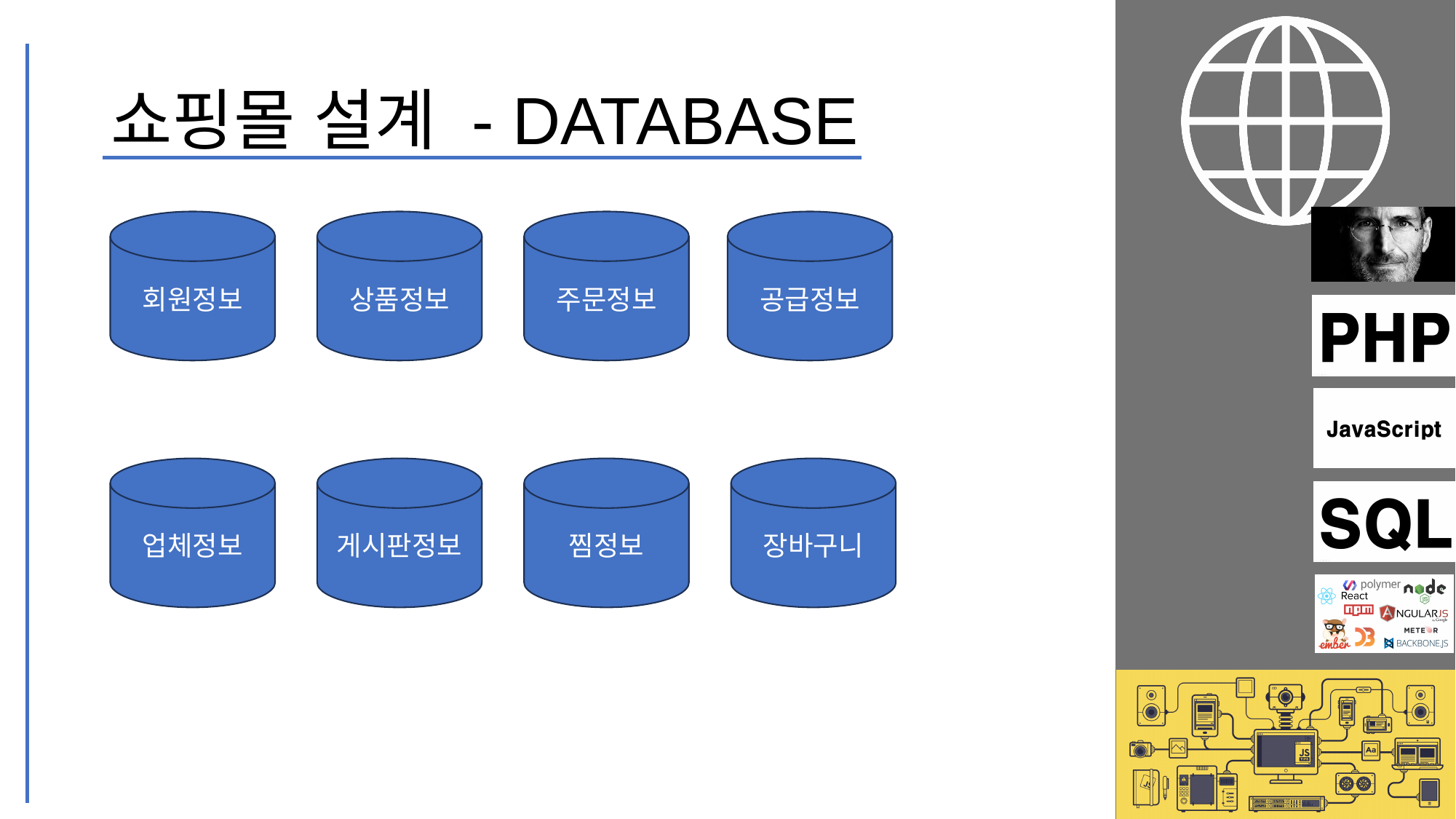

# 쇼핑몰 설계 - DATABASE
공급정보
상품정보
주문정보
회원정보
업체정보
찜정보
장바구니
게시판정보